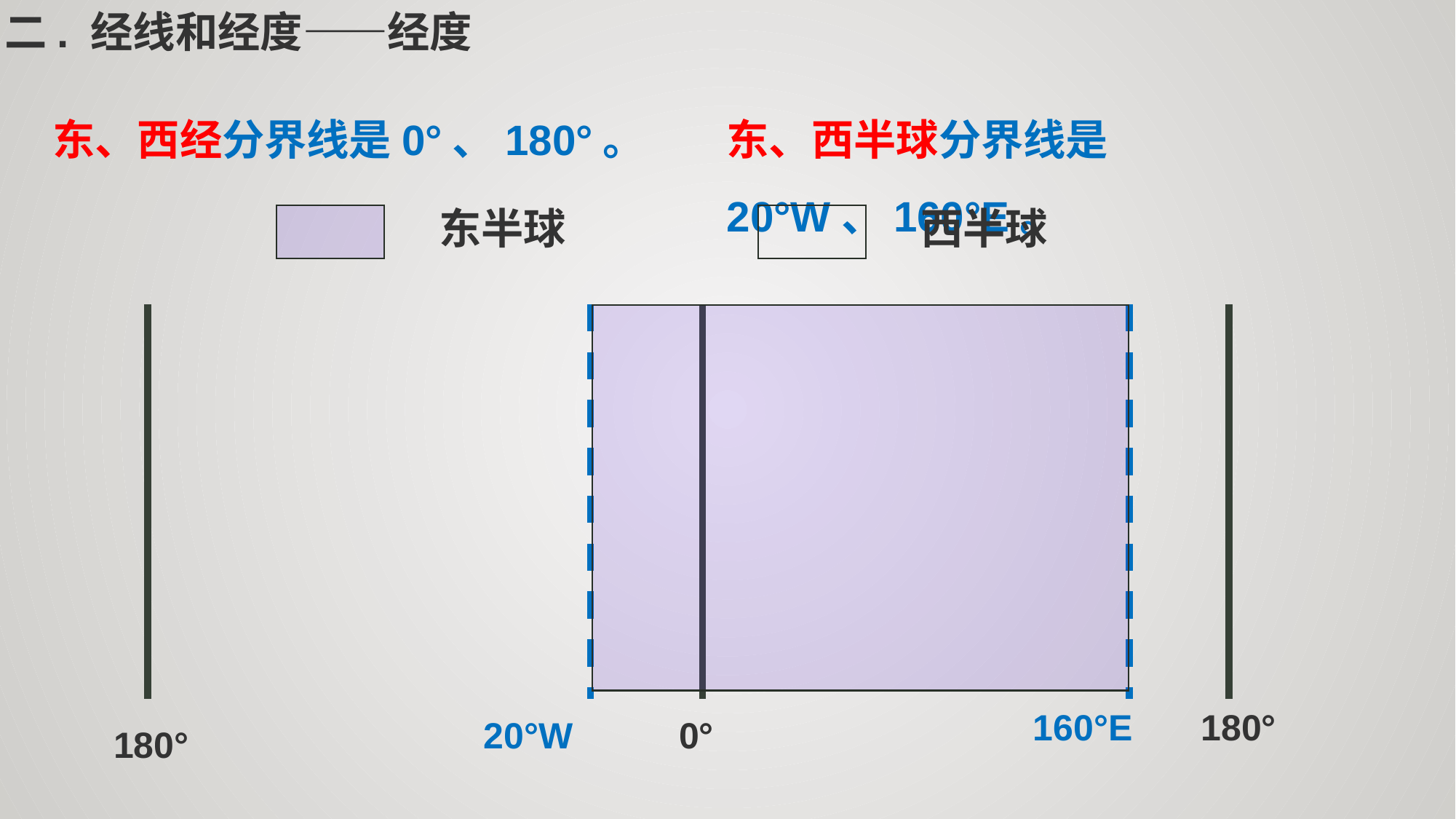

二. 经线和经度——经度
东、西经分界线是0°、180°。
东、西半球分界线是20°W、160°E。
东半球
西半球

160°E
180°
20°W
0°
180°